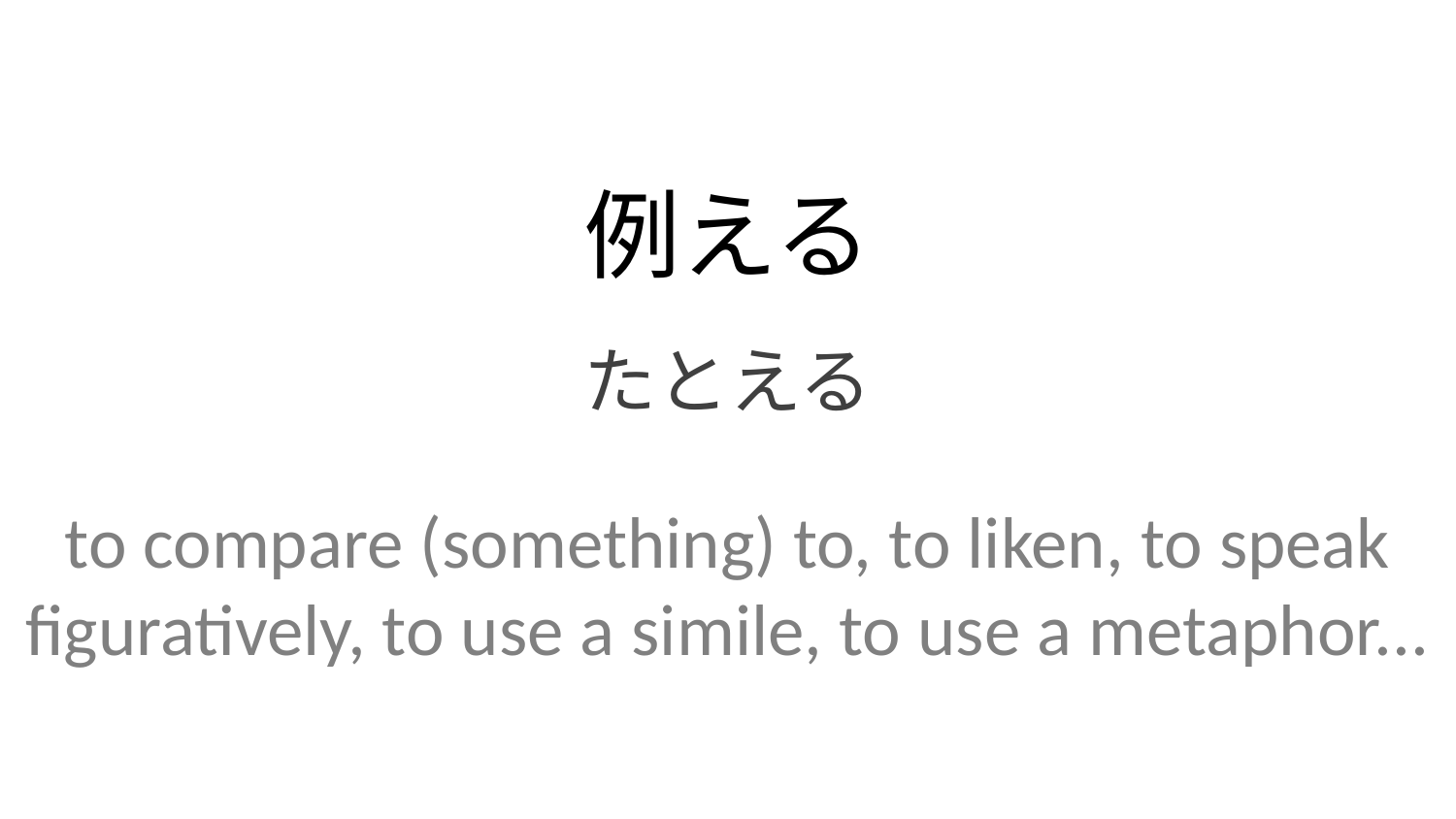

例える

たとえる
to compare (something) to, to liken, to speak figuratively, to use a simile, to use a metaphor...